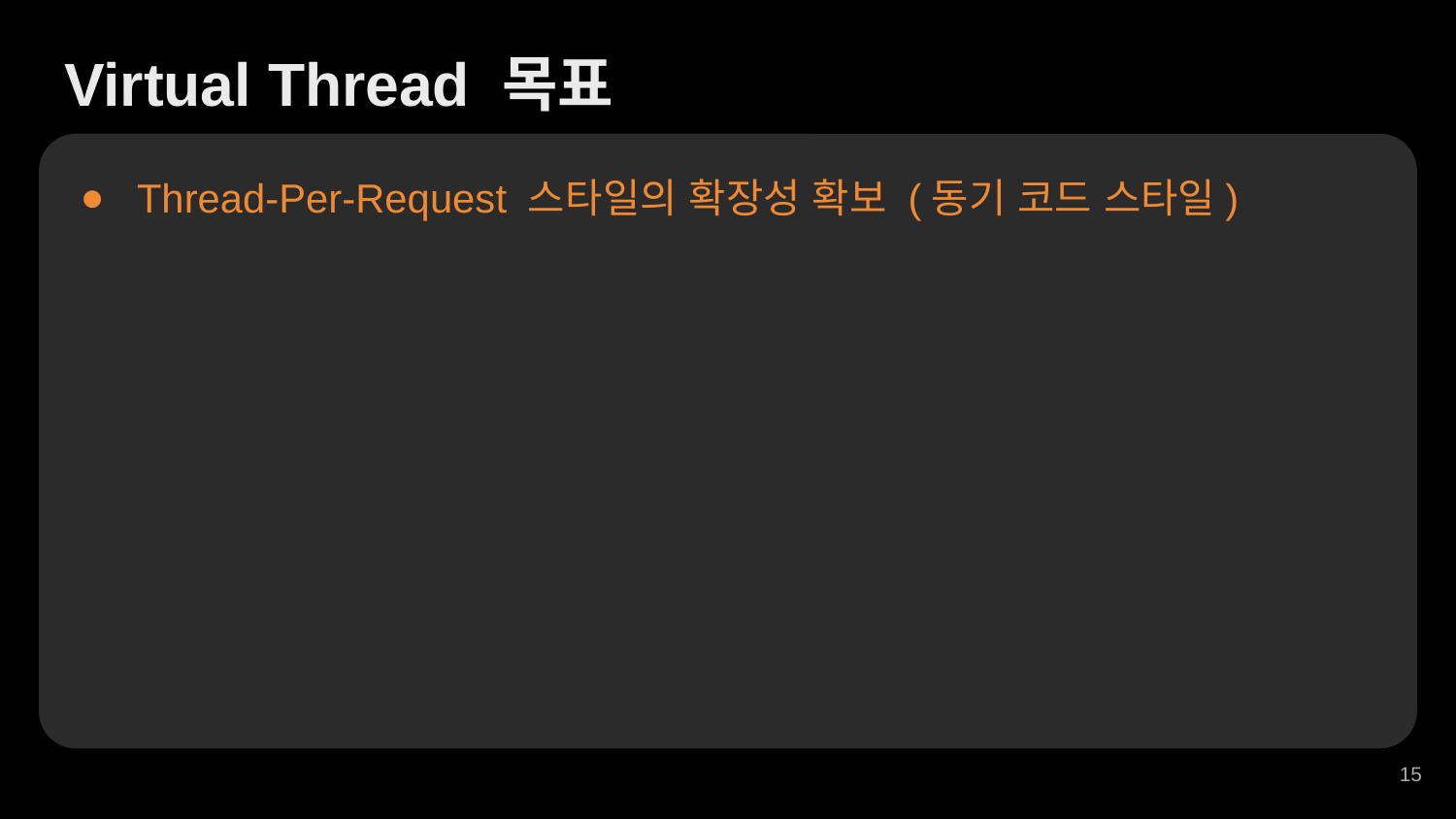

Virtual Thread 목표

Thread-Per-Request 스타일의 확장성 확보 (동기 코드 스타일)

15